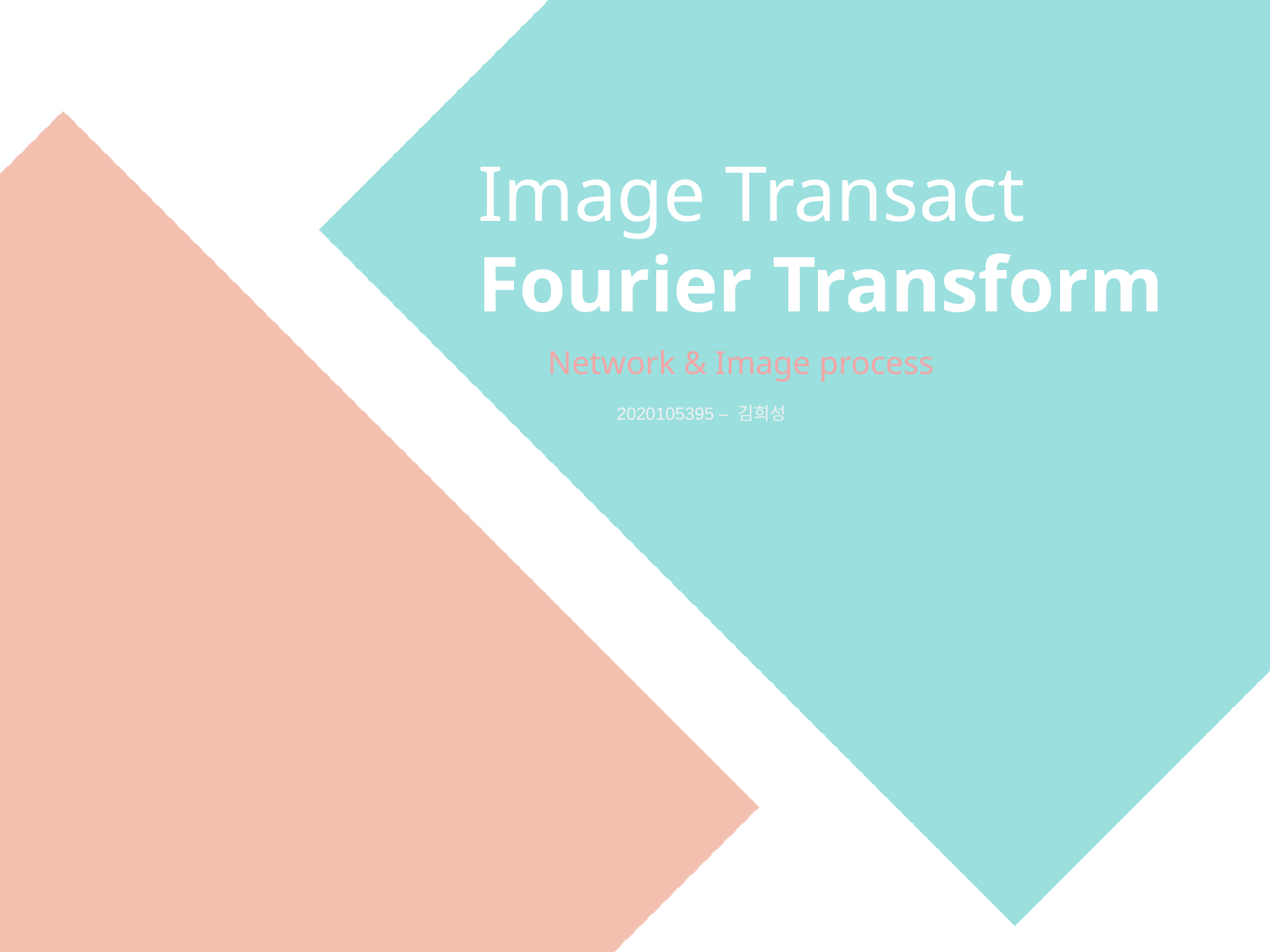

# Image Transact Fourier Transform
Network & Image process
2020105395 – 김희성